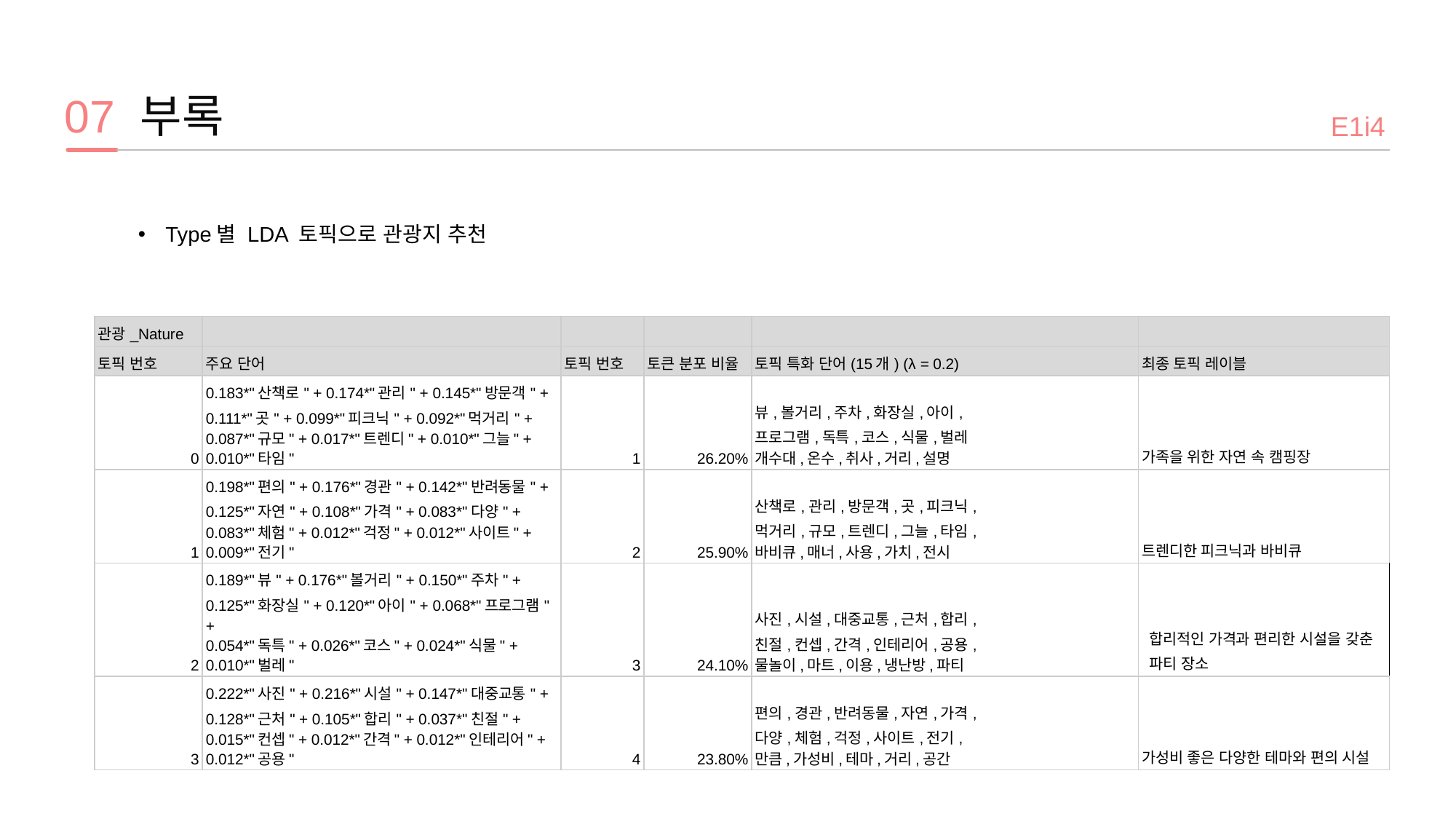

부록
07
E1i4
Type별 LDA 토픽으로 관광지 추천
| 관광\_Nature |  |  |  |  |  |
| --- | --- | --- | --- | --- | --- |
| 토픽 번호 | 주요 단어 | 토픽 번호 | 토큰 분포 비율 | 토픽 특화 단어(15개) (λ = 0.2) | 최종 토픽 레이블 |
| 0 | 0.183\*"산책로" + 0.174\*"관리" + 0.145\*"방문객" + 0.111\*"곳" + 0.099\*"피크닉" + 0.092\*"먹거리" + 0.087\*"규모" + 0.017\*"트렌디" + 0.010\*"그늘" + 0.010\*"타임" | 1 | 26.20% | 뷰,볼거리,주차,화장실,아이, 프로그램,독특,코스,식물,벌레 개수대,온수,취사,거리,설명 | 가족을 위한 자연 속 캠핑장 |
| 1 | 0.198\*"편의" + 0.176\*"경관" + 0.142\*"반려동물" + 0.125\*"자연" + 0.108\*"가격" + 0.083\*"다양" + 0.083\*"체험" + 0.012\*"걱정" + 0.012\*"사이트" + 0.009\*"전기" | 2 | 25.90% | 산책로,관리,방문객,곳,피크닉, 먹거리,규모,트렌디,그늘,타임, 바비큐,매너,사용,가치,전시 | 트렌디한 피크닉과 바비큐 |
| 2 | 0.189\*"뷰" + 0.176\*"볼거리" + 0.150\*"주차" + 0.125\*"화장실" + 0.120\*"아이" + 0.068\*"프로그램" + 0.054\*"독특" + 0.026\*"코스" + 0.024\*"식물" + 0.010\*"벌레" | 3 | 24.10% | 사진,시설,대중교통,근처,합리, 친절,컨셉,간격,인테리어,공용, 물놀이,마트,이용,냉난방,파티 | 합리적인 가격과 편리한 시설을 갖춘 파티 장소 |
| 3 | 0.222\*"사진" + 0.216\*"시설" + 0.147\*"대중교통" + 0.128\*"근처" + 0.105\*"합리" + 0.037\*"친절" + 0.015\*"컨셉" + 0.012\*"간격" + 0.012\*"인테리어" + 0.012\*"공용" | 4 | 23.80% | 편의,경관,반려동물,자연,가격, 다양,체험,걱정,사이트,전기, 만큼,가성비,테마,거리,공간 | 가성비 좋은 다양한 테마와 편의 시설 |